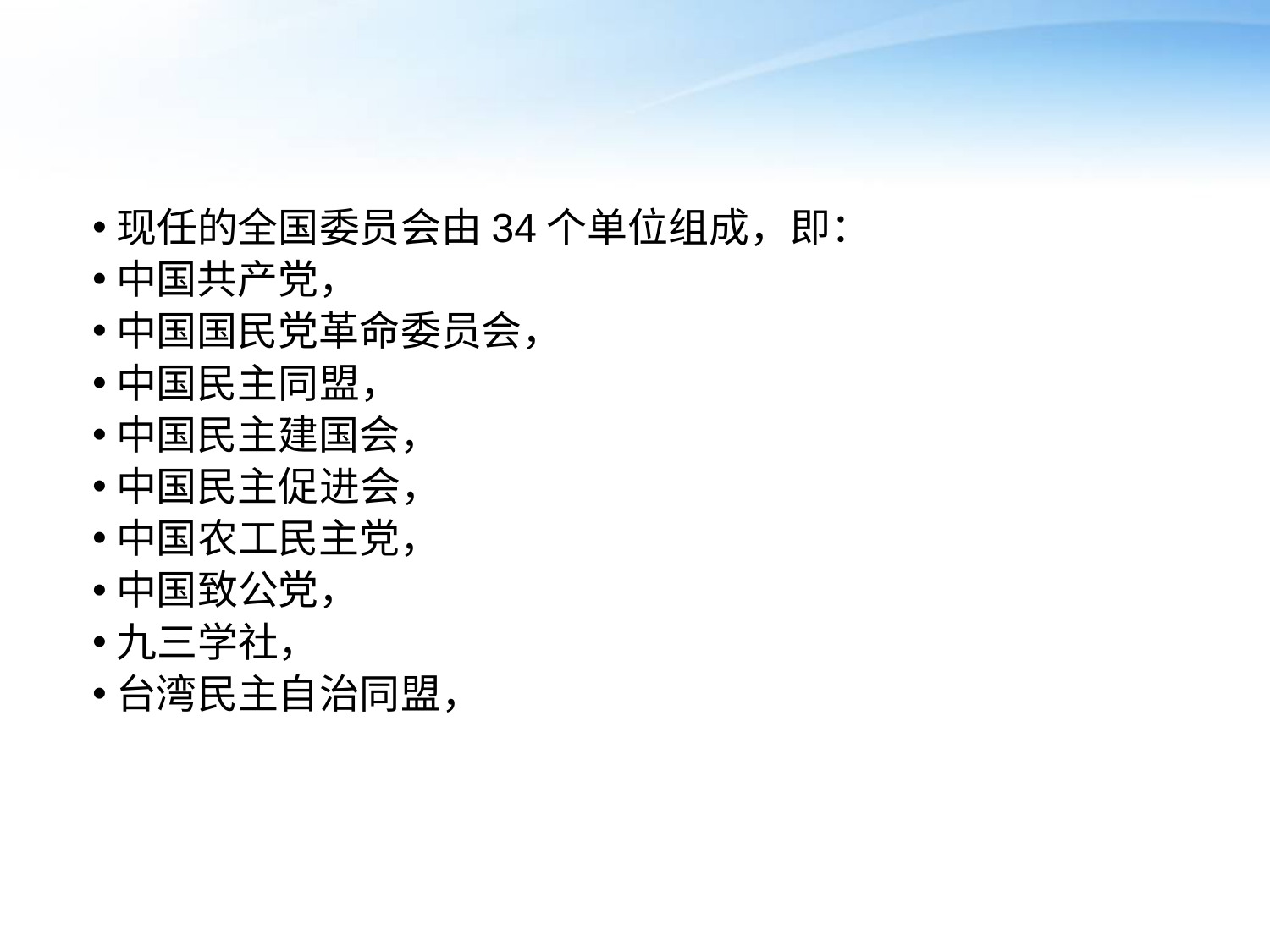

#
现任的全国委员会由34个单位组成，即：
中国共产党，
中国国民党革命委员会，
中国民主同盟，
中国民主建国会，
中国民主促进会，
中国农工民主党，
中国致公党，
九三学社，
台湾民主自治同盟，